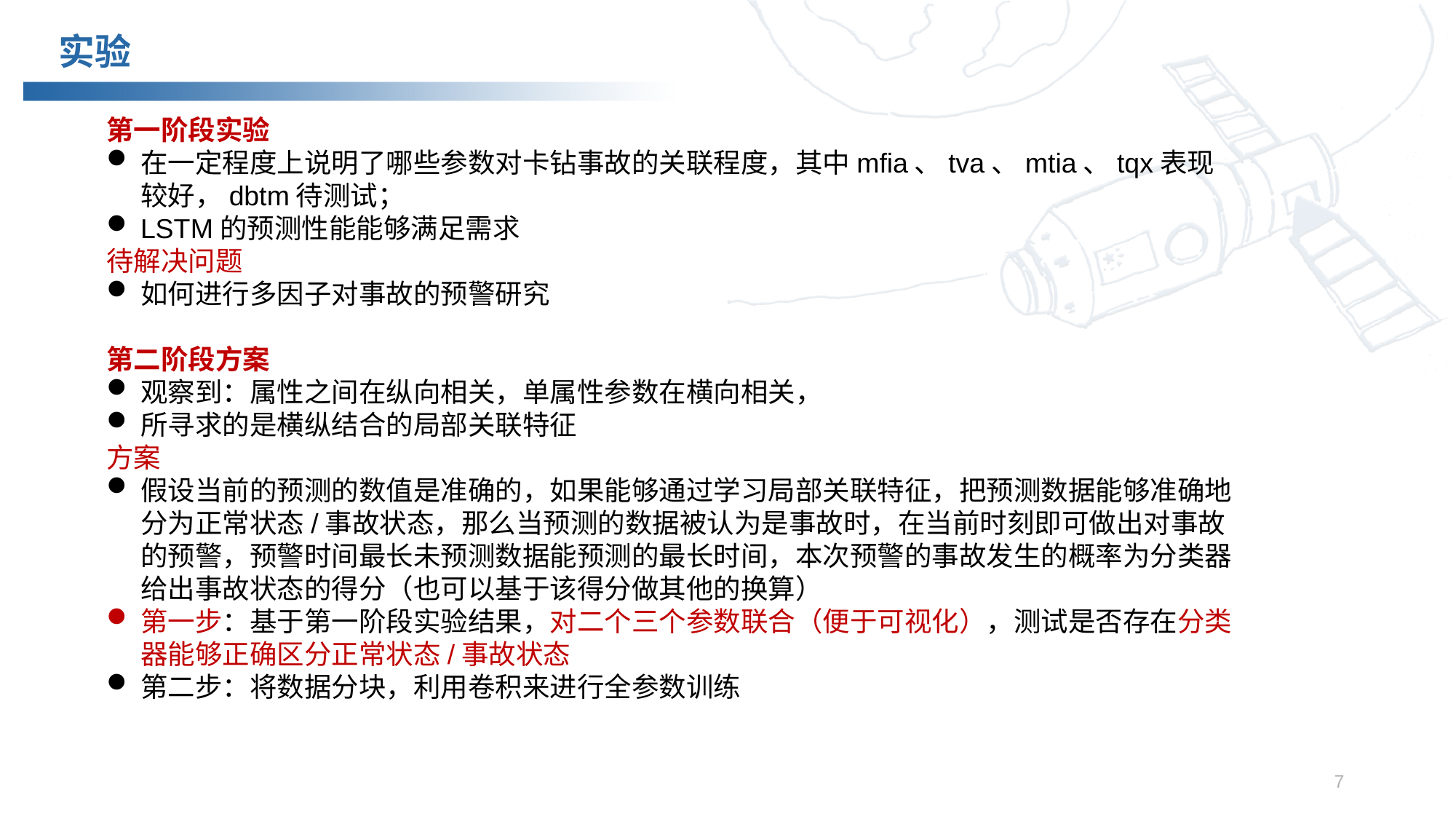

实验

第一阶段实验
在一定程度上说明了哪些参数对卡钻事故的关联程度，其中mfia、tva、mtia、tqx表现较好，dbtm待测试；
LSTM的预测性能能够满足需求
待解决问题
如何进行多因子对事故的预警研究

第二阶段方案
观察到：属性之间在纵向相关，单属性参数在横向相关，
所寻求的是横纵结合的局部关联特征
方案
假设当前的预测的数值是准确的，如果能够通过学习局部关联特征，把预测数据能够准确地分为正常状态/事故状态，那么当预测的数据被认为是事故时，在当前时刻即可做出对事故的预警，预警时间最长未预测数据能预测的最长时间，本次预警的事故发生的概率为分类器给出事故状态的得分（也可以基于该得分做其他的换算）
第一步：基于第一阶段实验结果，对二个三个参数联合（便于可视化），测试是否存在分类器能够正确区分正常状态/事故状态
第二步：将数据分块，利用卷积来进行全参数训练

7